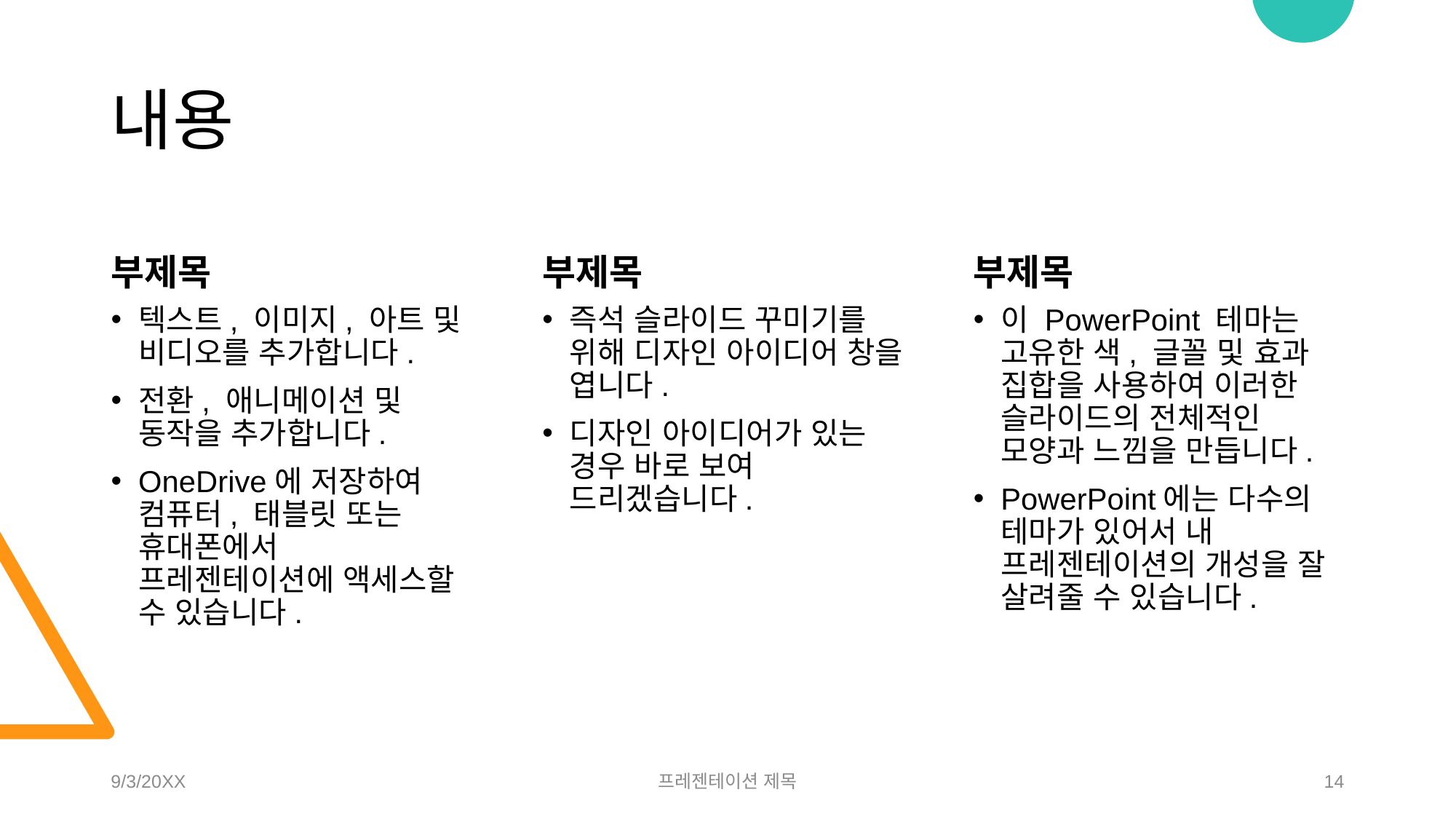

# 내용
부제목
부제목
부제목
텍스트, 이미지, 아트 및 비디오를 추가합니다.
전환, 애니메이션 및 동작을 추가합니다.
OneDrive에 저장하여 컴퓨터, 태블릿 또는 휴대폰에서 프레젠테이션에 액세스할 수 있습니다.

즉석 슬라이드 꾸미기를 위해 디자인 아이디어 창을 엽니다.
디자인 아이디어가 있는 경우 바로 보여 드리겠습니다.

이 PowerPoint 테마는 고유한 색, 글꼴 및 효과 집합을 사용하여 이러한 슬라이드의 전체적인 모양과 느낌을 만듭니다.
PowerPoint에는 다수의 테마가 있어서 내 프레젠테이션의 개성을 잘 살려줄 수 있습니다.

9/3/20XX
프레젠테이션 제목
14